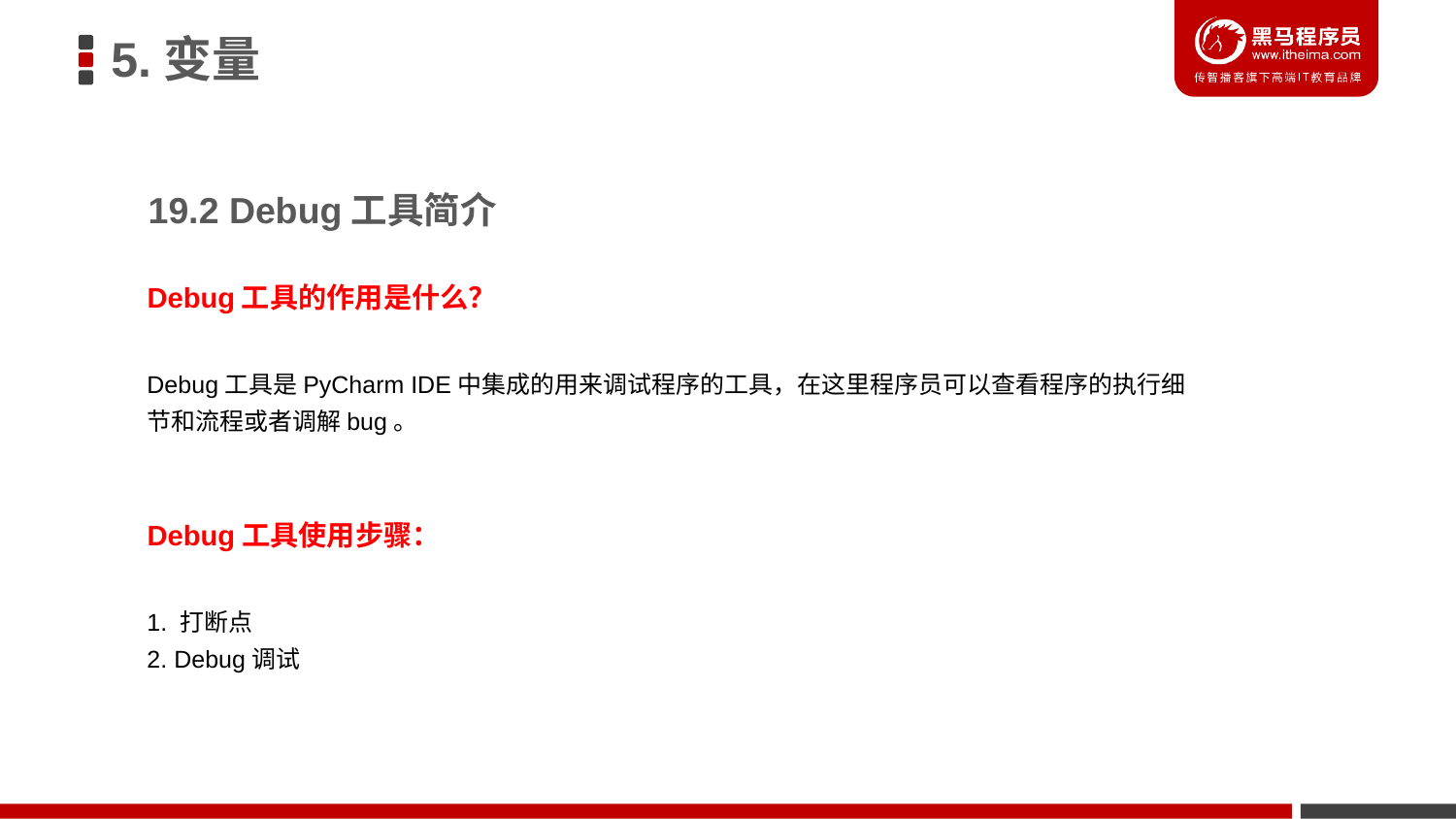

5.变量
19.2 Debug工具简介
Debug工具的作用是什么？
Debug工具是PyCharm IDE中集成的用来调试程序的工具，在这里程序员可以查看程序的执行细节和流程或者调解bug。
Debug工具使用步骤：
1. 打断点
2. Debug调试